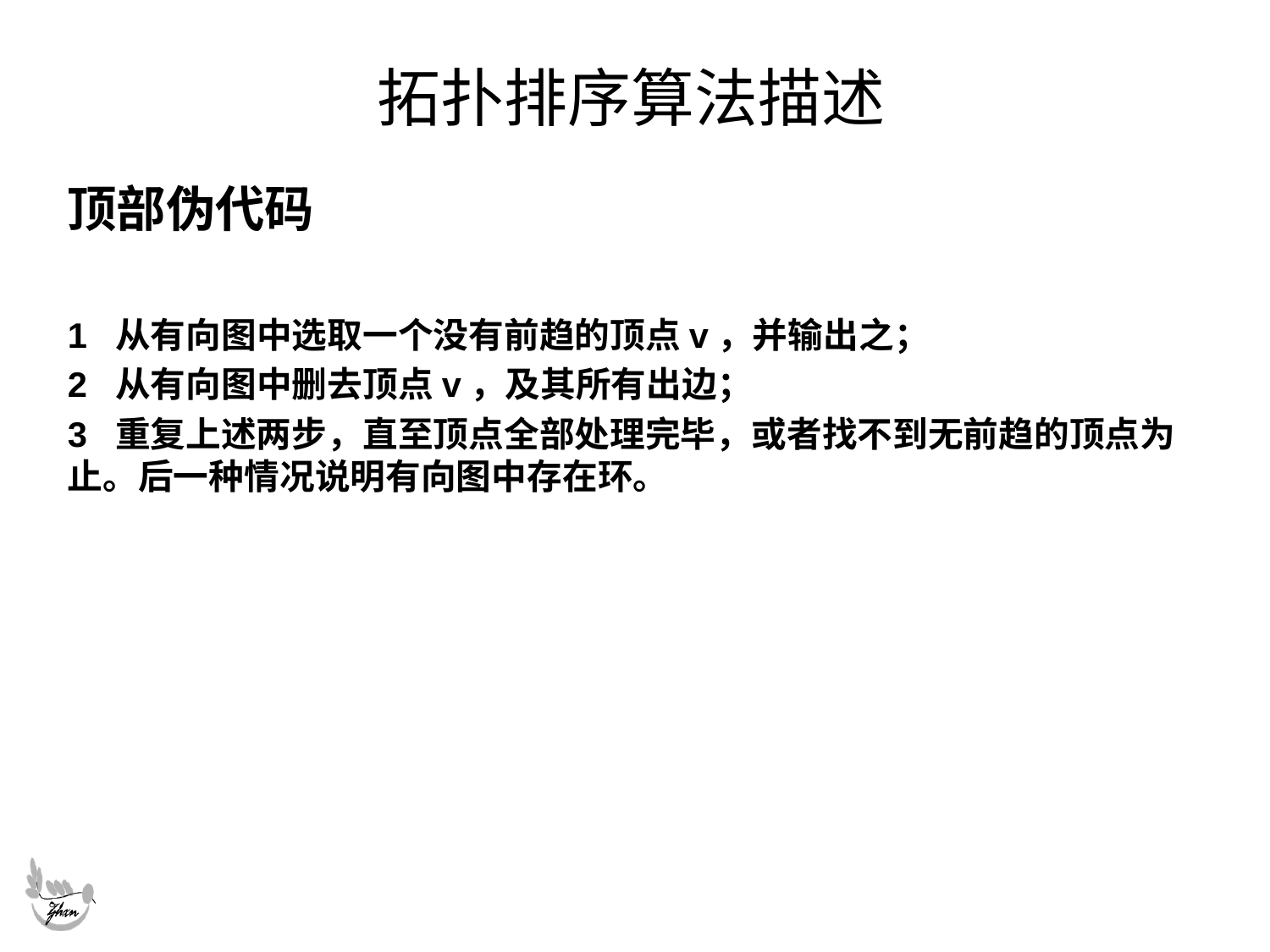

# 拓扑排序算法描述
顶部伪代码

1  从有向图中选取一个没有前趋的顶点v，并输出之；
2  从有向图中删去顶点v，及其所有出边；
3  重复上述两步，直至顶点全部处理完毕，或者找不到无前趋的顶点为止。后一种情况说明有向图中存在环。

147